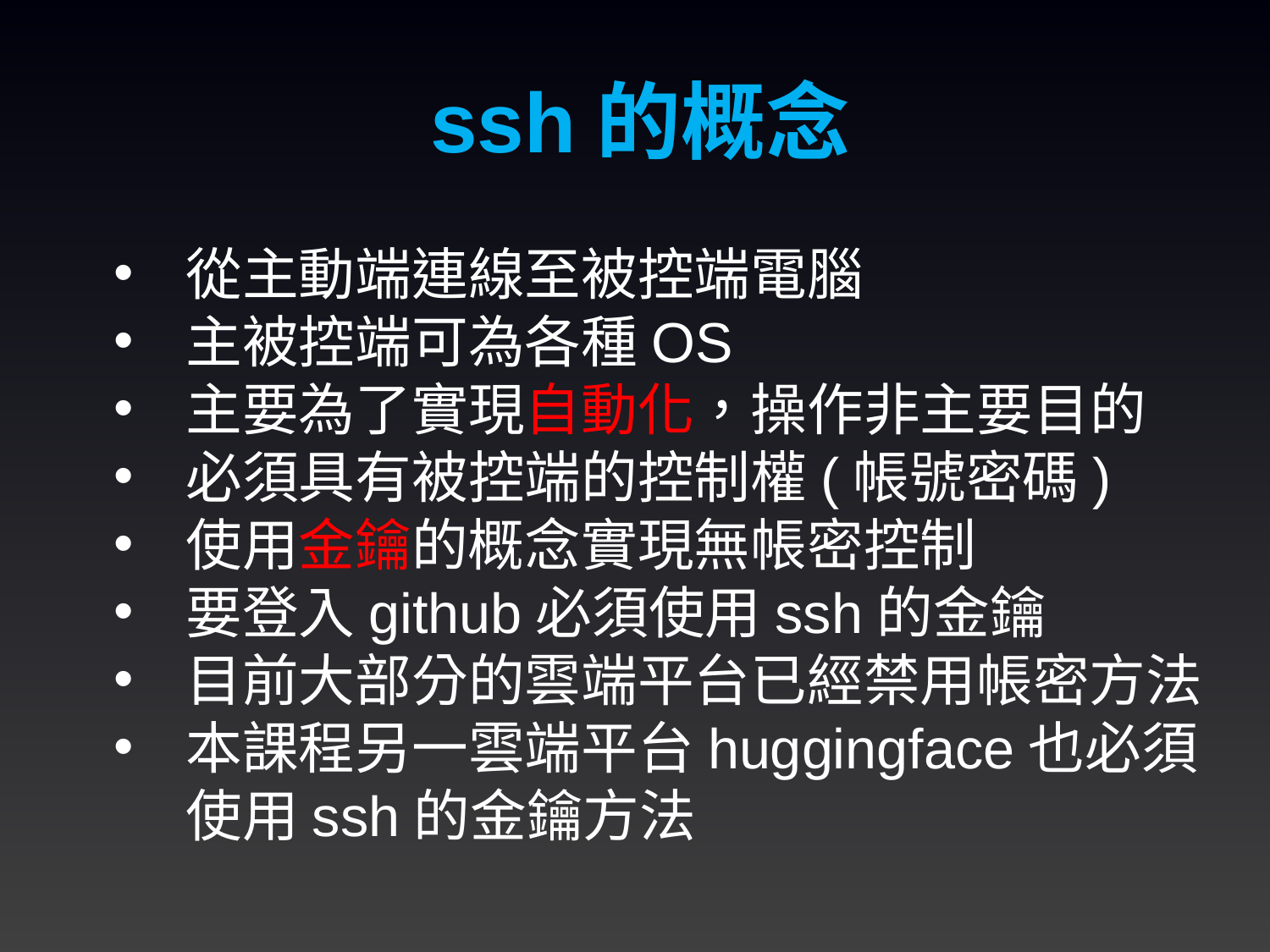

ssh的概念
從主動端連線至被控端電腦
主被控端可為各種OS
主要為了實現自動化，操作非主要目的
必須具有被控端的控制權(帳號密碼)
使用金鑰的概念實現無帳密控制
要登入github必須使用ssh的金鑰
目前大部分的雲端平台已經禁用帳密方法
本課程另一雲端平台huggingface也必須使用ssh的金鑰方法